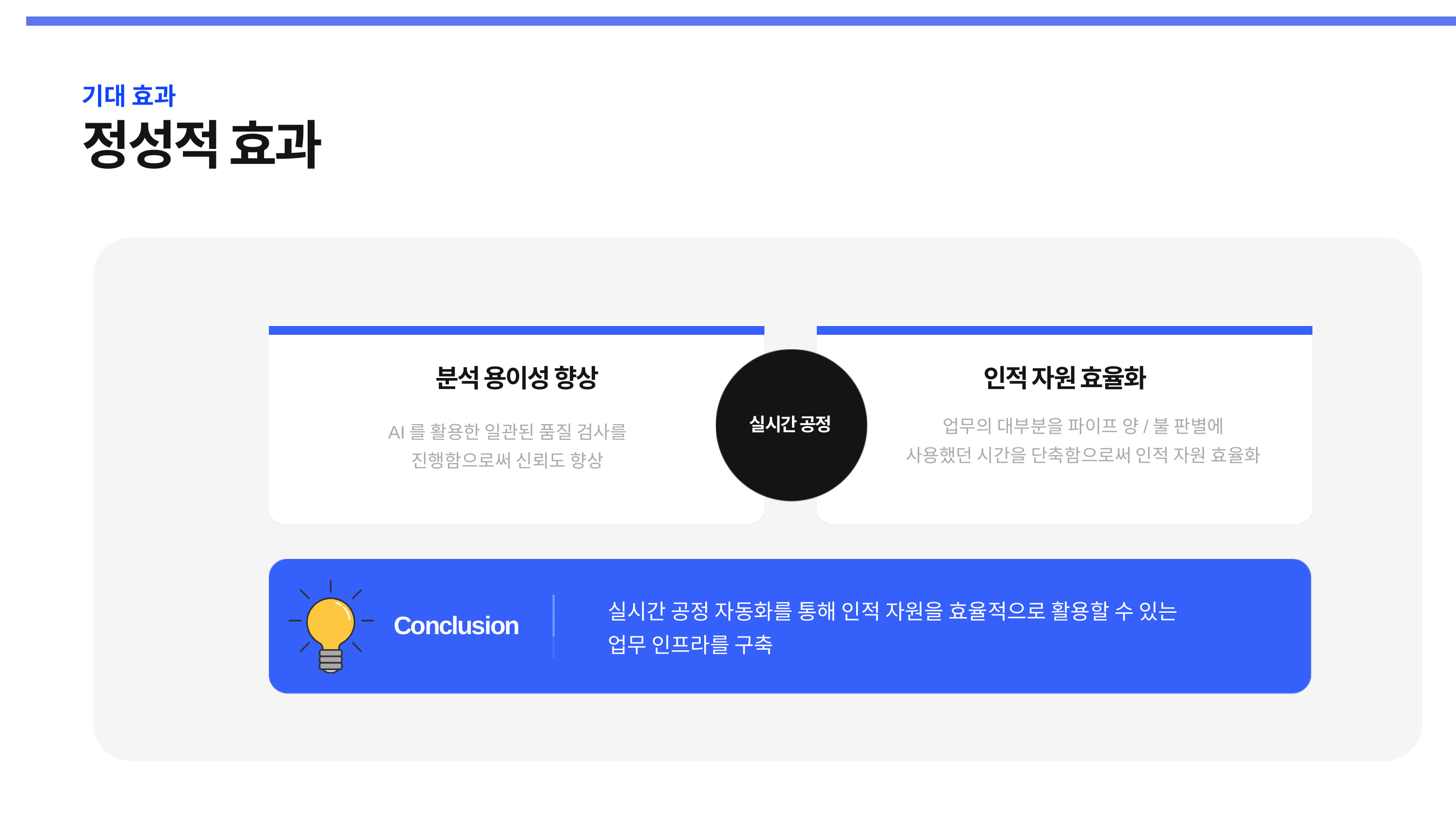

기대 효과

정성적 효과

분석 용이성 향상

인적 자원 효율화

업무의 대부분을 파이프 양/불 판별에
사용했던 시간을 단축함으로써 인적 자원 효율화

AI를 활용한 일관된 품질 검사를
진행함으로써 신뢰도 향상

실시간 공정

실시간 공정 자동화를 통해 인적 자원을 효율적으로 활용할 수 있는
업무 인프라를 구축

Conclusion